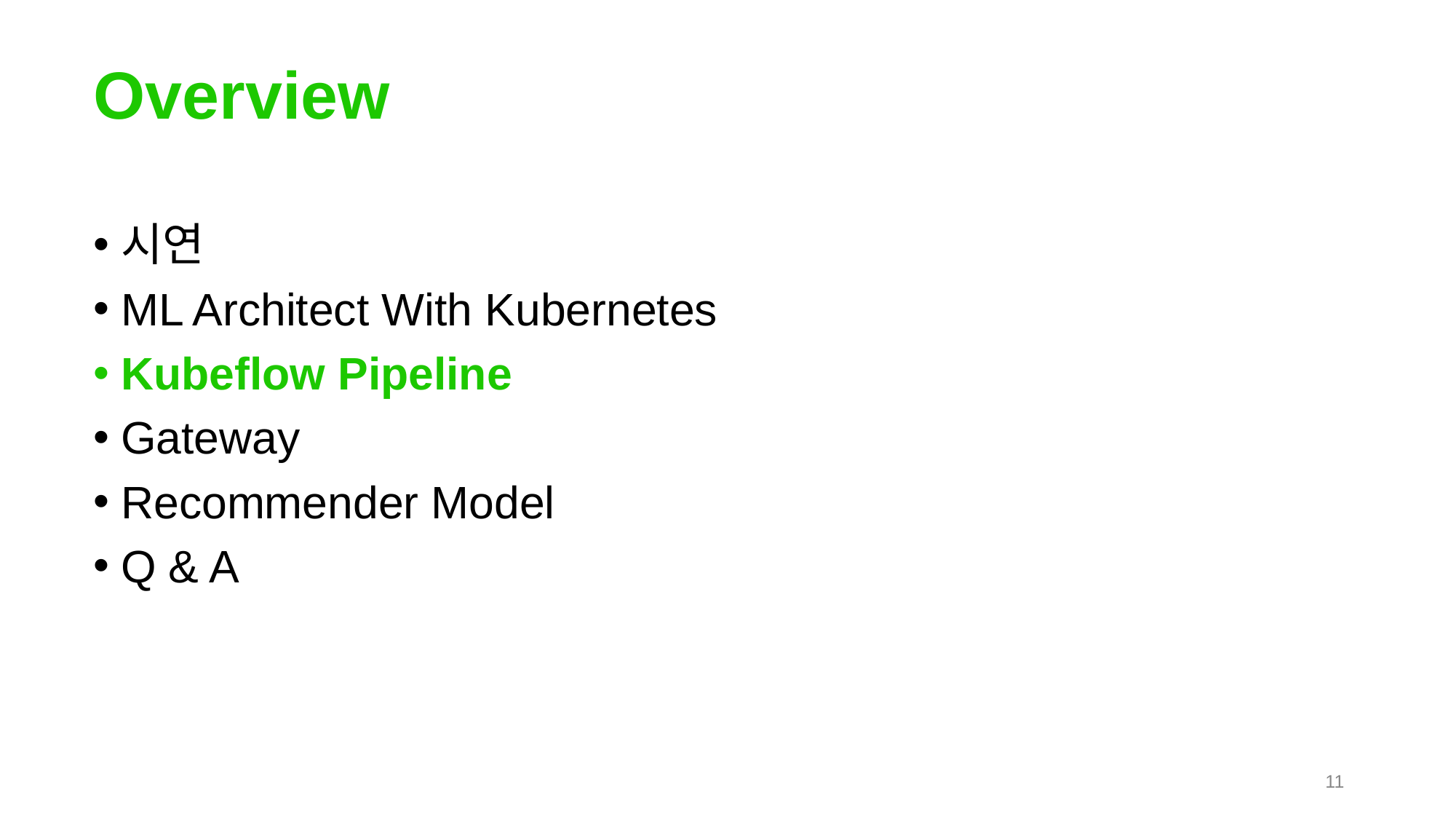

# Overview

시연
ML Architect With Kubernetes
Kubeflow Pipeline
Gateway
Recommender Model
Q & A

11